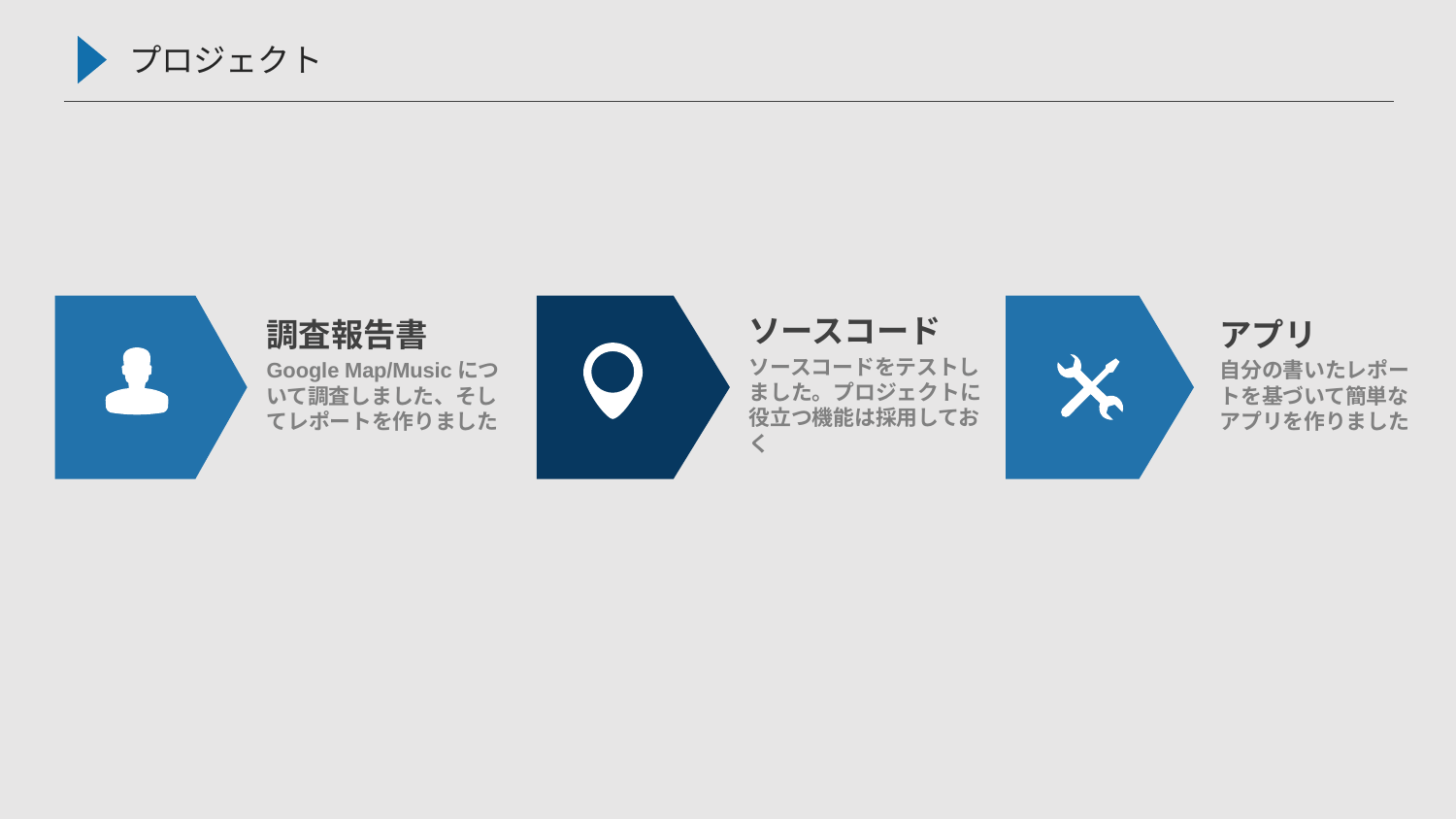

プロジェクト

ソースコード
ソースコードをテストしました。プロジェクトに役立つ機能は採用しておく
調査報告書
Google Map/Musicについて調査しました、そしてレポートを作りました

アプリ
自分の書いたレポートを基づいて簡単なアプリを作りました